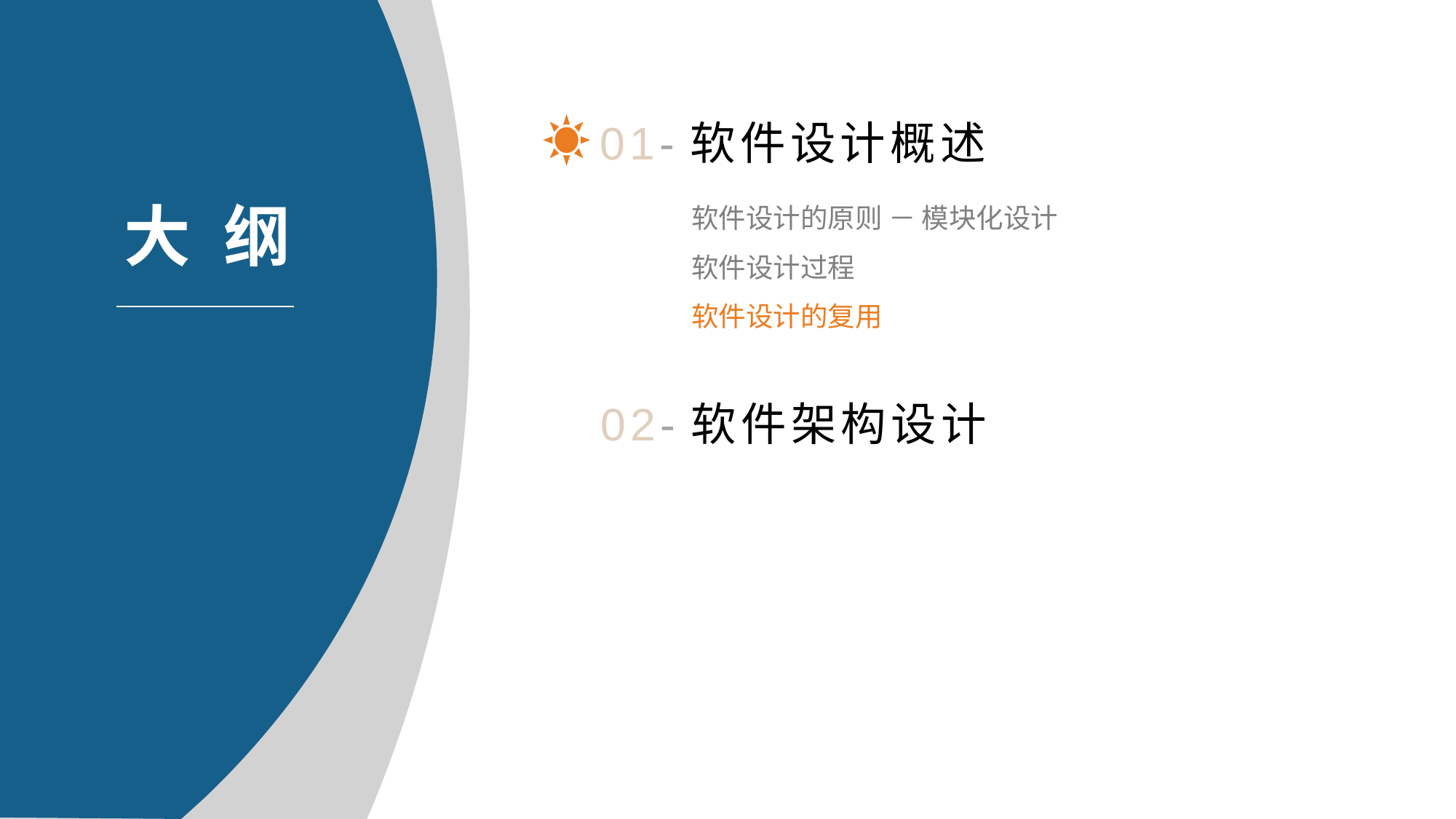

01-软件设计概述
软件设计的原则 － 模块化设计
软件设计过程
软件设计的复用

02-软件架构设计
28